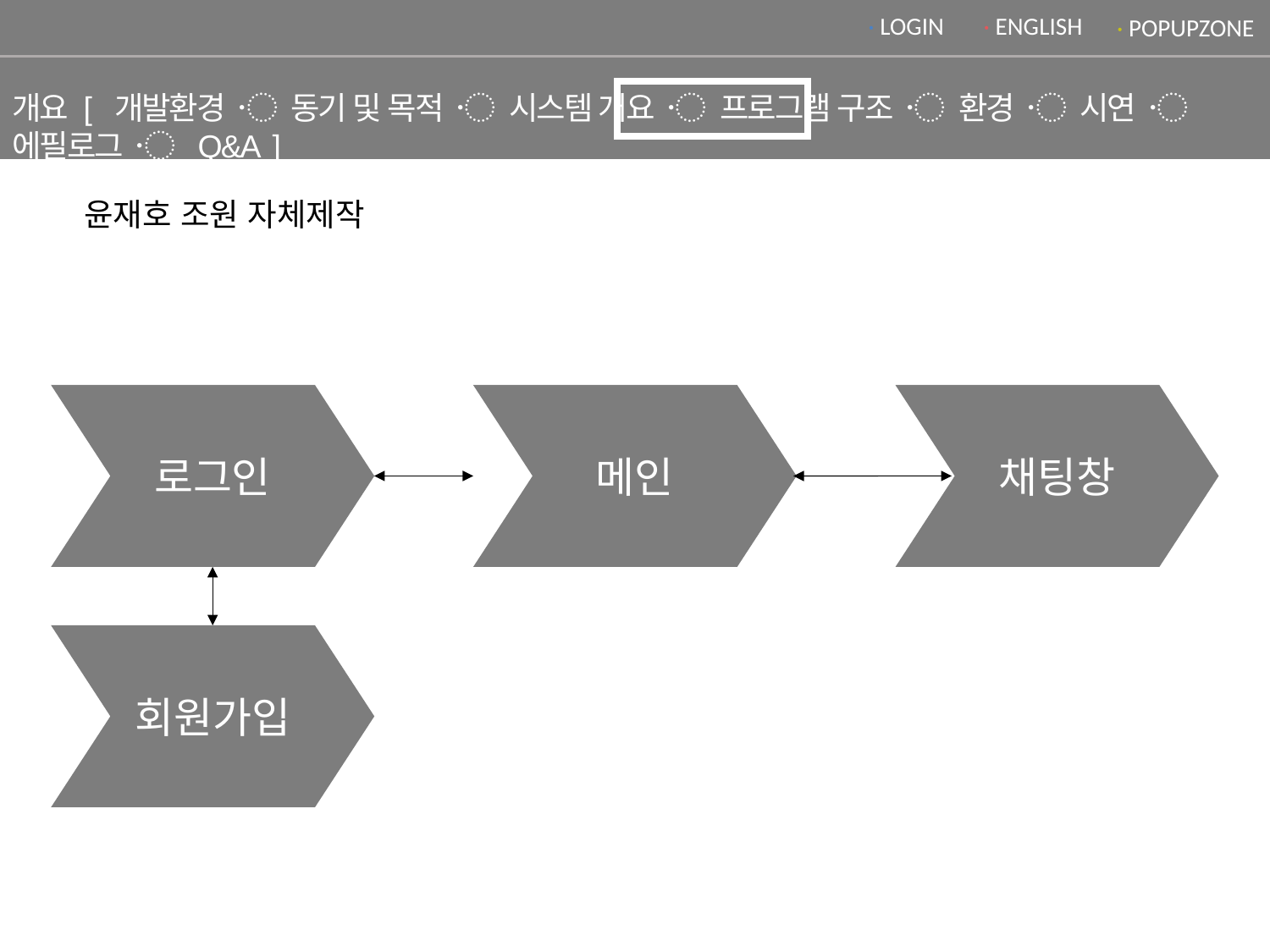

· LOGIN
· ENGLISH
· POPUPZONE
개요 [  개발환경  〮  동기 및 목적  〮  시스템 개요  〮  프로그램 구조  〮  환경  〮  시연  〮  에필로그  〮  Q&A  ]

윤재호 조원 자체제작
메인
채팅창
로그인
회원가입